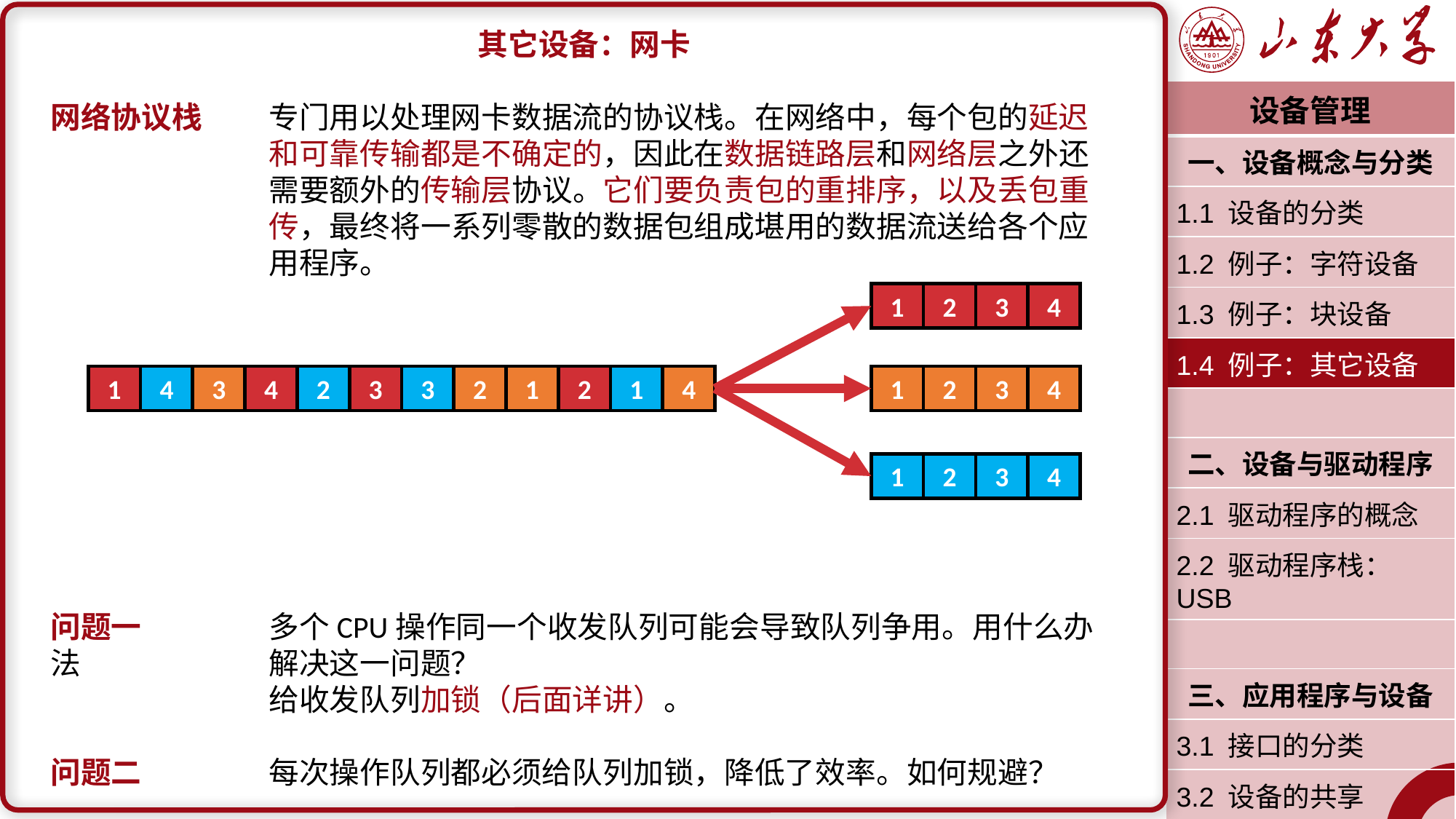

其它设备：网卡

网络协议栈	专门用以处理网卡数据流的协议栈。在网络中，每个包的延迟		和可靠传输都是不确定的，因此在数据链路层和网络层之外还		需要额外的传输层协议。它们要负责包的重排序，以及丢包重		传，最终将一系列零散的数据包组成堪用的数据流送给各个应		用程序。

问题一		多个CPU操作同一个收发队列可能会导致队列争用。用什么办法		解决这一问题？
		给收发队列加锁（后面详讲）。

问题二		每次操作队列都必须给队列加锁，降低了效率。如何规避？
| 设备管理 |
| --- |
| 一、设备概念与分类 |
| 1.1 设备的分类 |
| 1.2 例子：字符设备 |
| 1.3 例子：块设备 |
| 1.4 例子：其它设备 |
|  |
| 二、设备与驱动程序 |
| 2.1 驱动程序的概念 |
| 2.2 驱动程序栈：USB |
|  |
| 三、应用程序与设备 |
| 3.1 接口的分类 |
| 3.2 设备的共享 |
| 潘润宇 2023.04 |
1
2
3
4
1
4
3
4
2
3
3
2
1
2
1
4
1
2
3
4
1
2
3
4